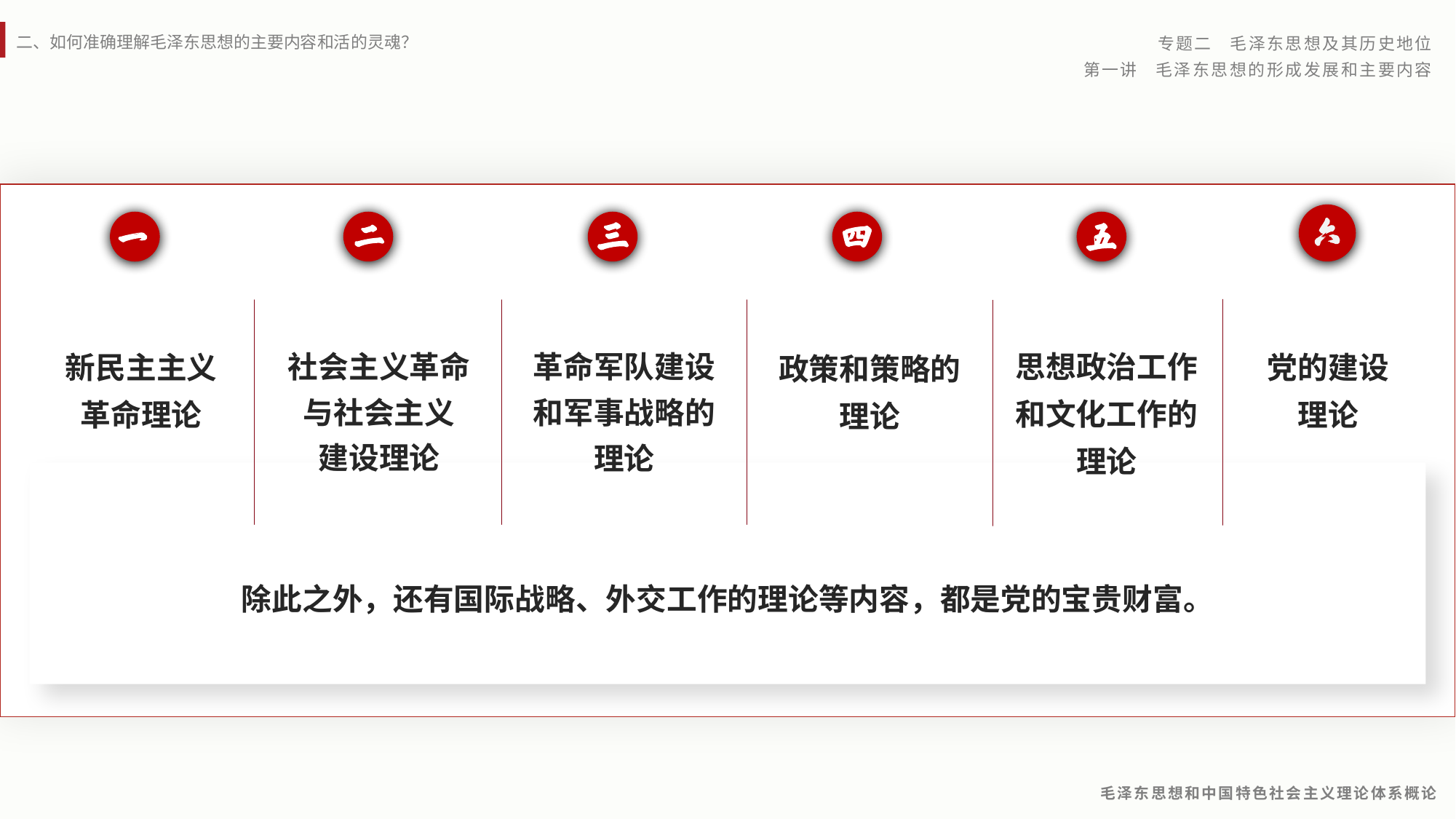

党的建设
理论
政策和策略的理论
革命军队建设和军事战略的
理论
新民主主义
革命理论
社会主义革命与社会主义
建设理论
思想政治工作和文化工作的理论

除此之外，还有国际战略、外交工作的理论等内容，都是党的宝贵财富。